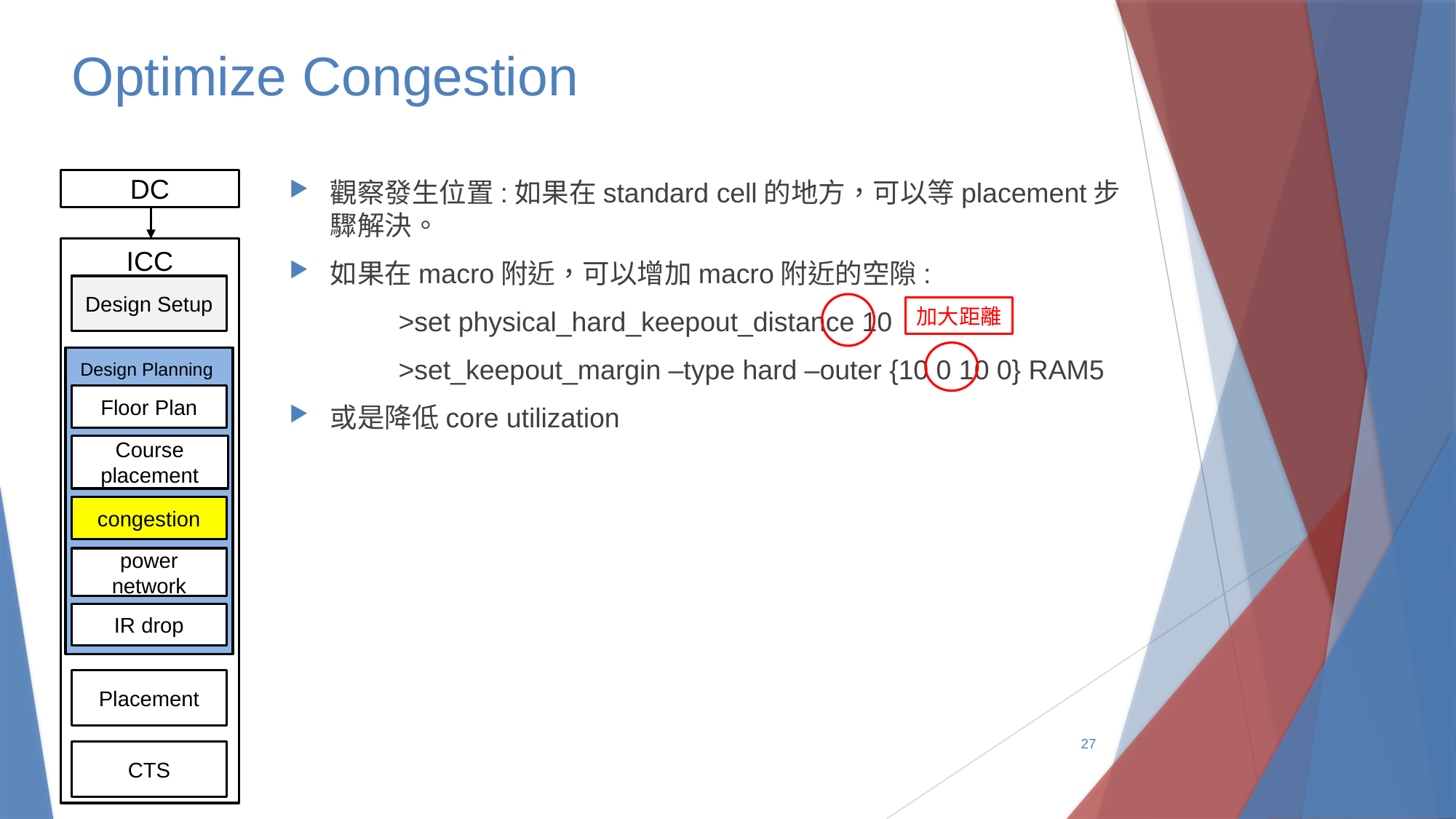

# Optimize Congestion
DC
觀察發生位置:如果在standard cell的地方，可以等placement步驟解決。
如果在macro附近，可以增加macro附近的空隙:
 	>set physical_hard_keepout_distance 10
 	>set_keepout_margin –type hard –outer {10 0 10 0} RAM5
或是降低core utilization

ICC
Design Setup

加大距離

Design Planning
Floor Plan
Course placement
congestion
power network
IR drop
Placement
27
CTS